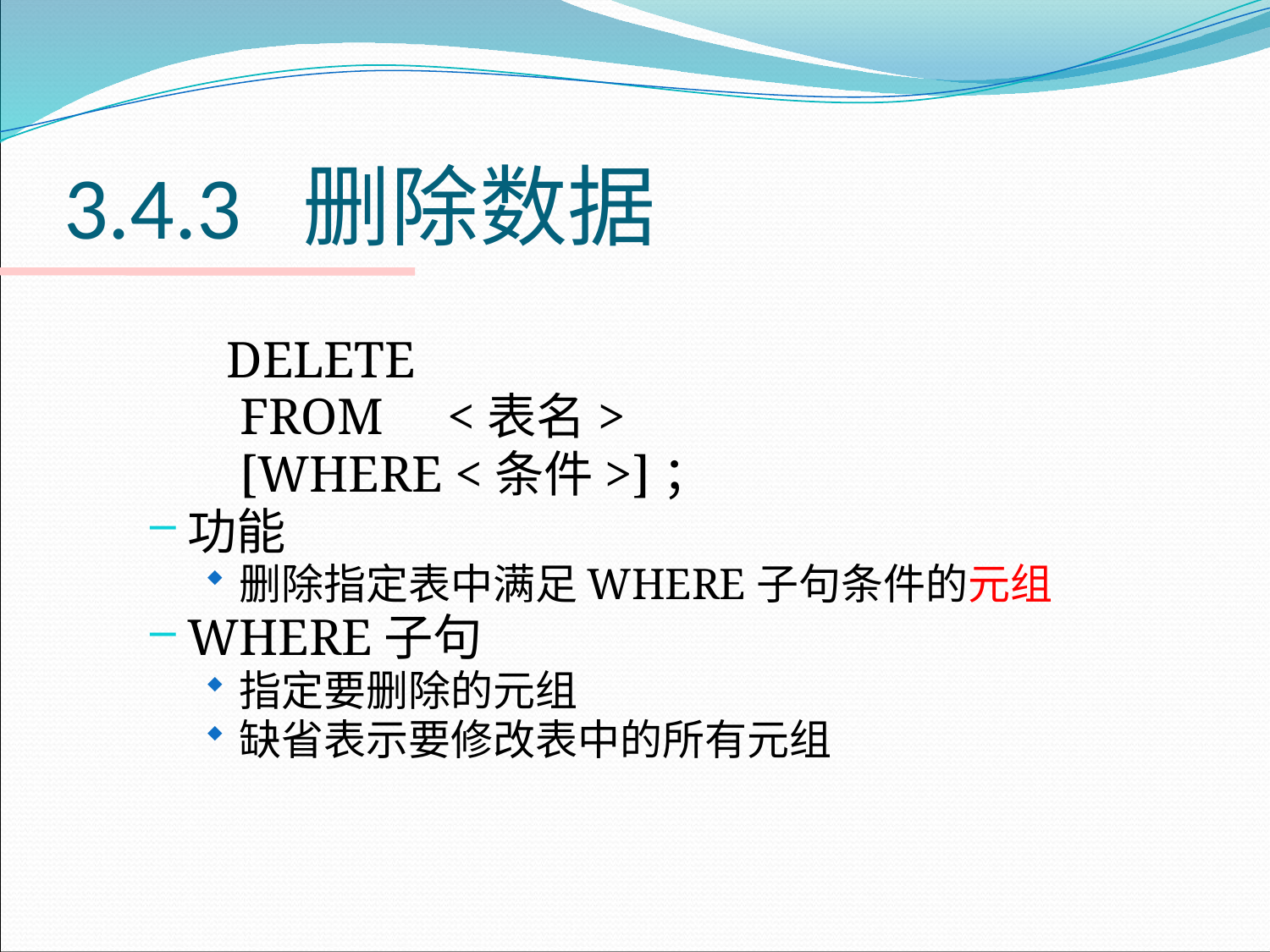

# 3.4.3  删除数据
       DELETE
       FROM     <表名>
       [WHERE <条件>]；
功能
删除指定表中满足WHERE子句条件的元组
WHERE子句
指定要删除的元组
缺省表示要修改表中的所有元组

369